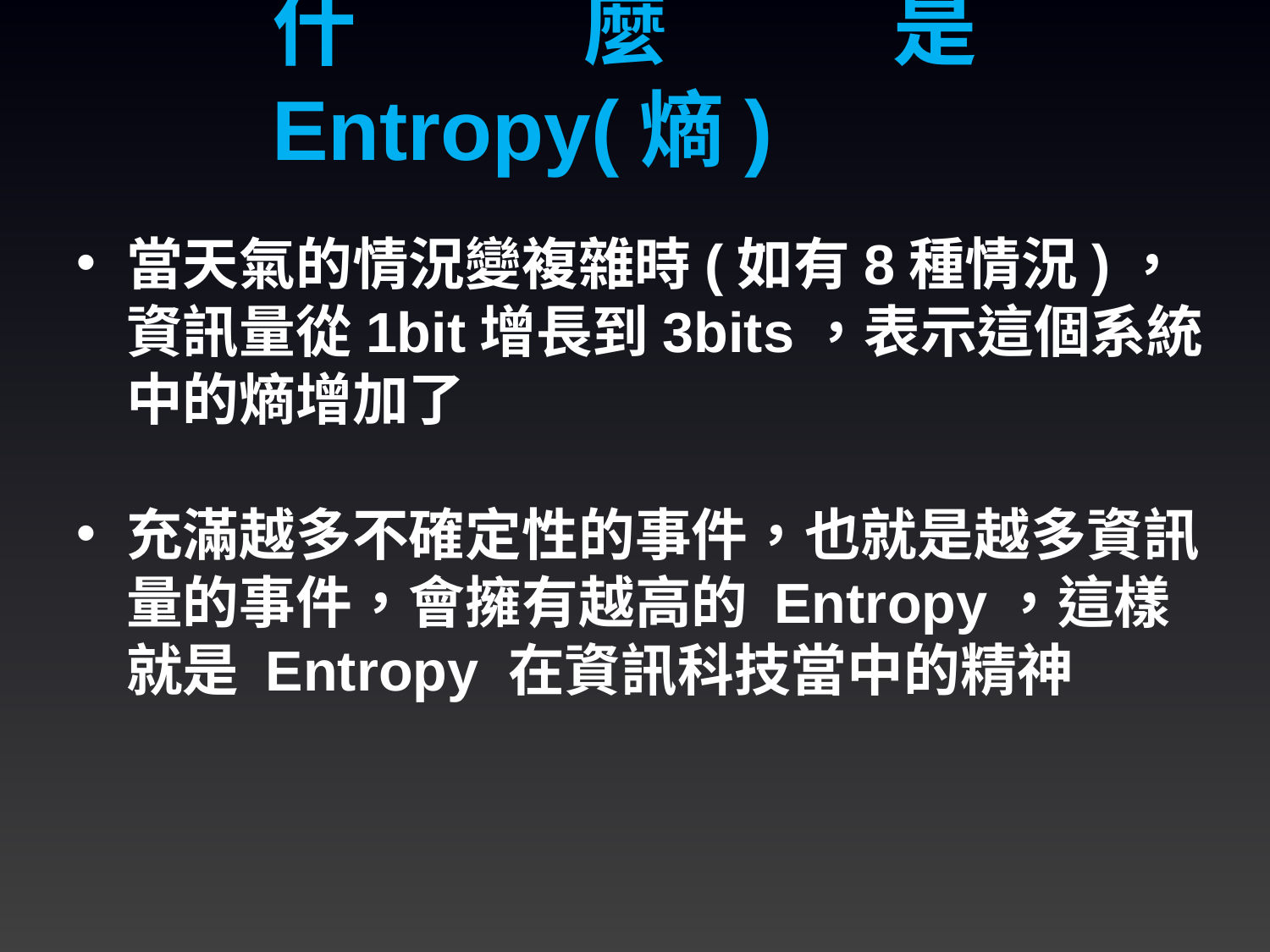

什麼是Entropy(熵)
當天氣的情況變複雜時(如有8種情況)，資訊量從1bit增長到3bits，表示這個系統中的熵增加了

充滿越多不確定性的事件，也就是越多資訊量的事件，會擁有越高的 Entropy，這樣就是 Entropy 在資訊科技當中的精神